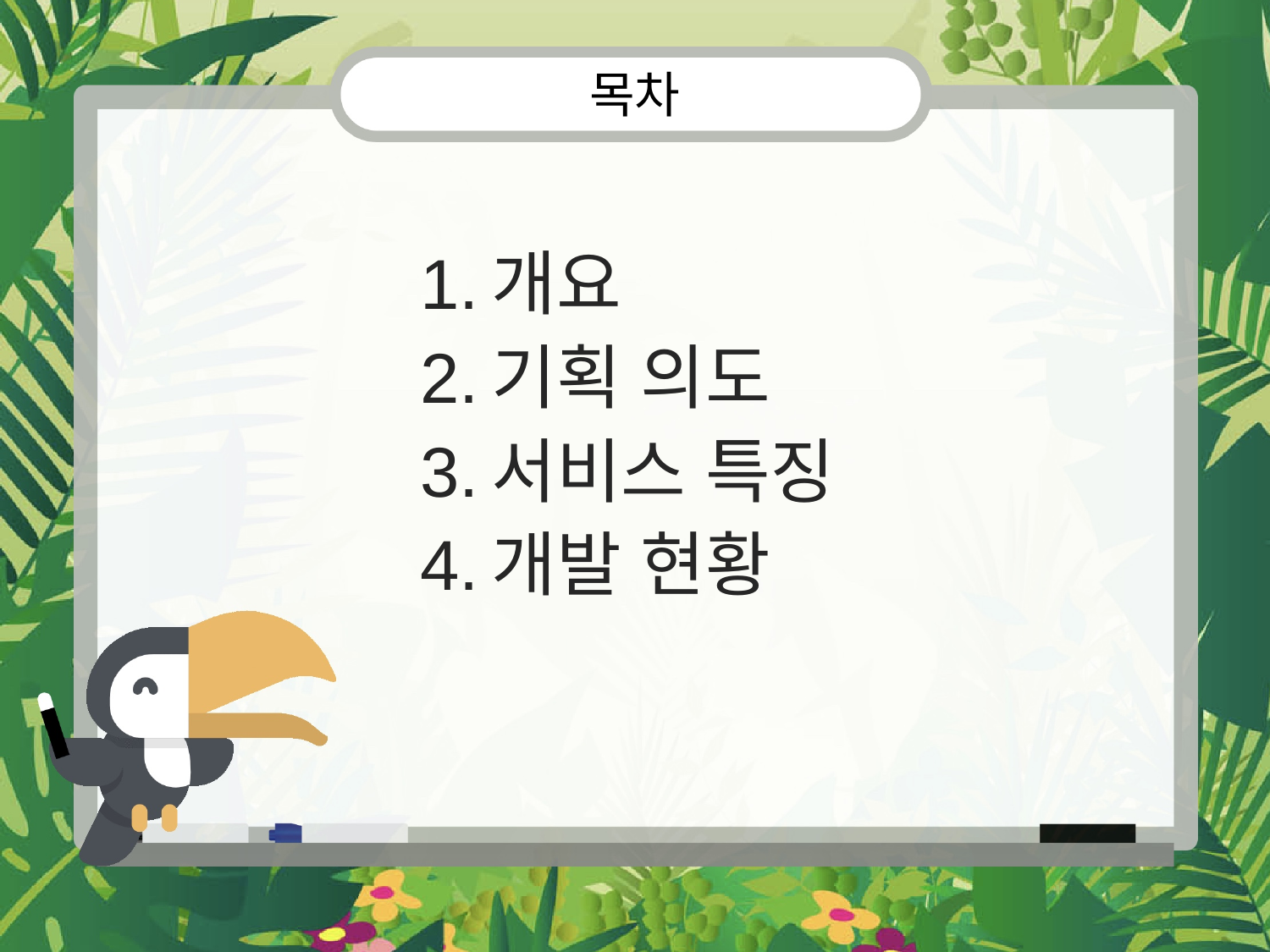

# 목차
개요
기획 의도
서비스 특징
개발 현황